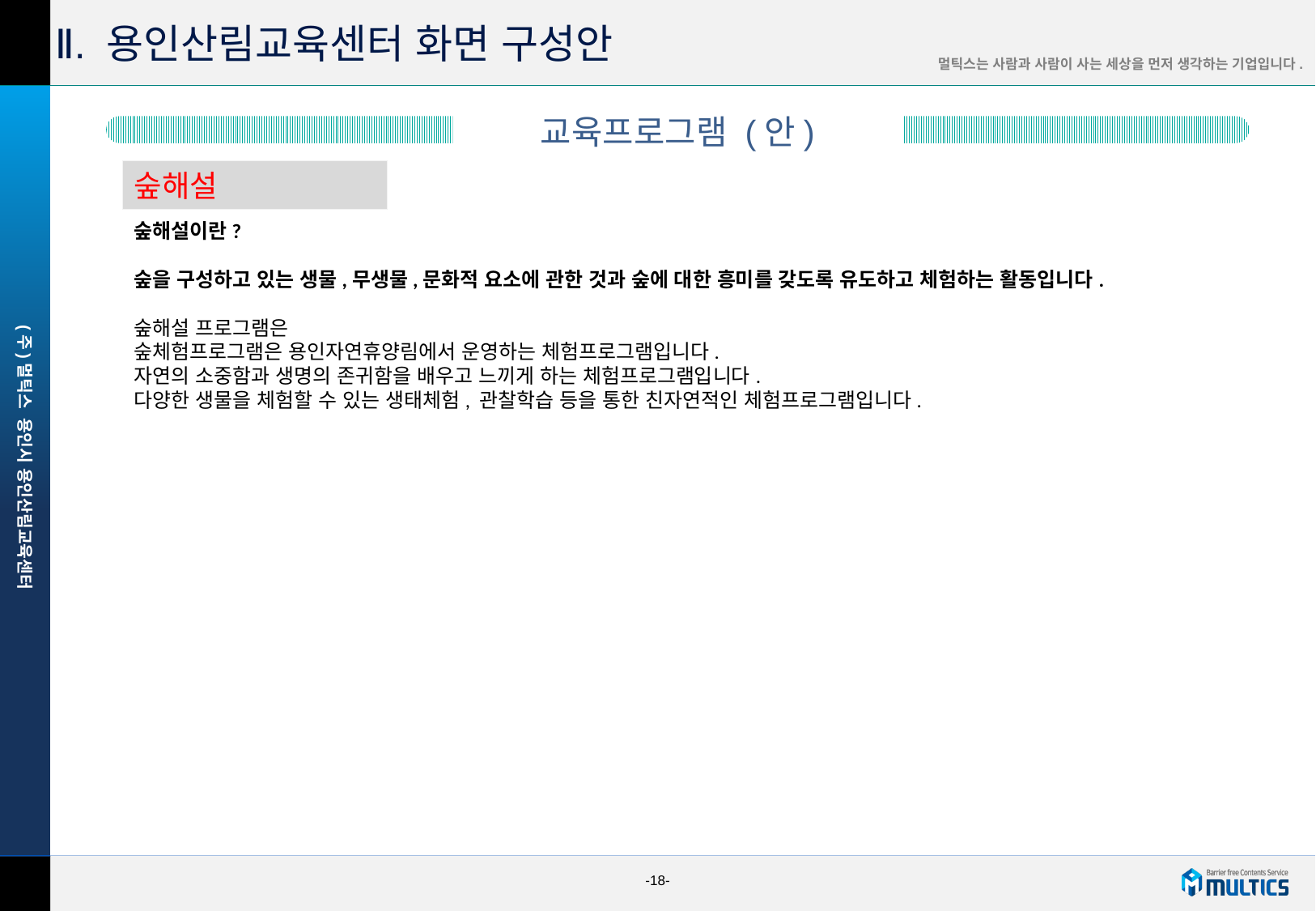

Ⅱ. 용인산림교육센터 화면 구성안
교육프로그램 (안)

숲해설
숲해설이란?

숲을 구성하고 있는 생물,무생물,문화적 요소에 관한 것과 숲에 대한 흥미를 갖도록 유도하고 체험하는 활동입니다.

숲해설 프로그램은
숲체험프로그램은 용인자연휴양림에서 운영하는 체험프로그램입니다.
자연의 소중함과 생명의 존귀함을 배우고 느끼게 하는 체험프로그램입니다.
다양한 생물을 체험할 수 있는 생태체험, 관찰학습 등을 통한 친자연적인 체험프로그램입니다.